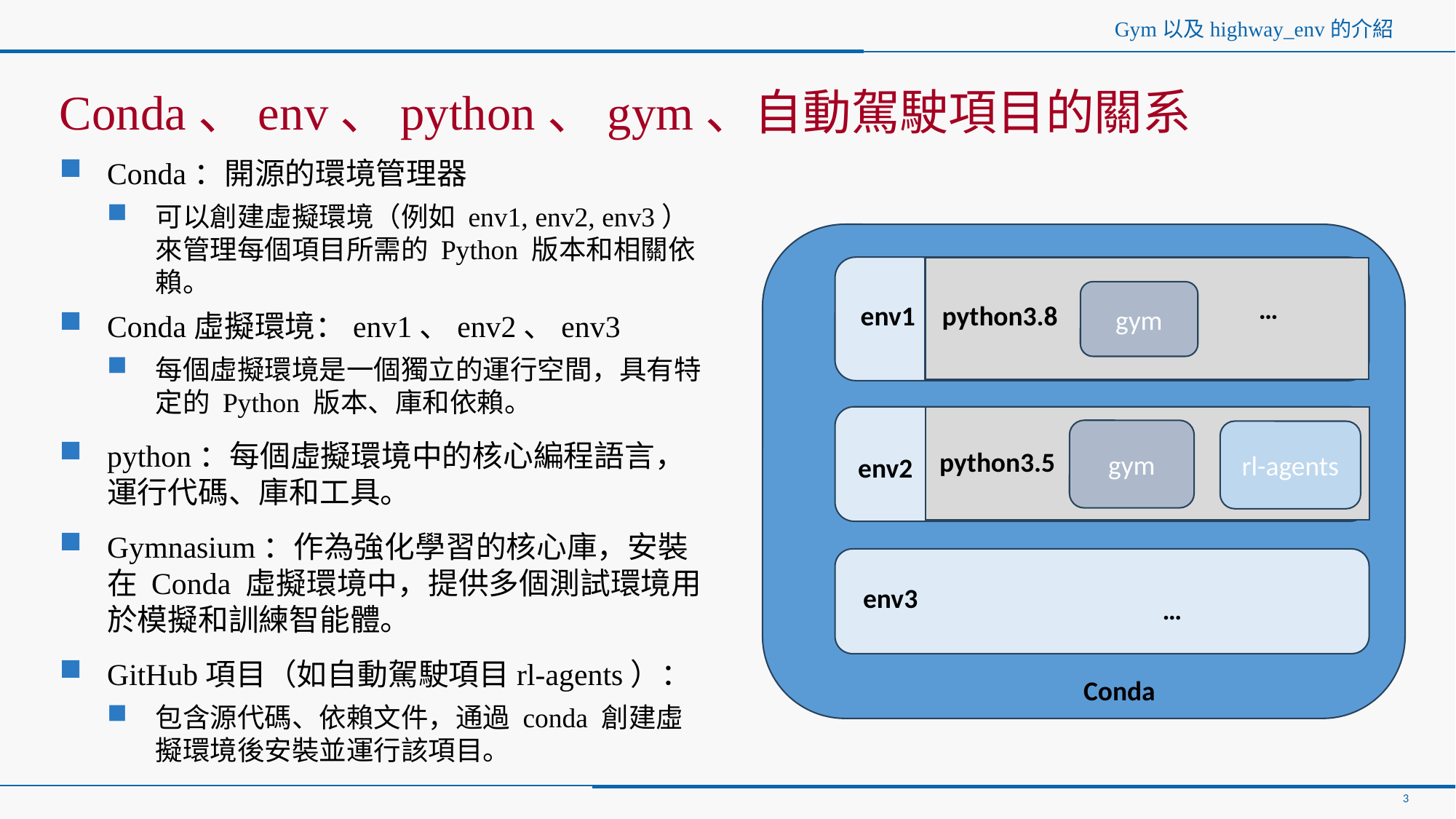

# Gym以及highway_env的介紹
Conda、env、python、gym、自動駕駛項目的關系
Conda：開源的環境管理器
可以創建虛擬環境（例如 env1, env2, env3）來管理每個項目所需的 Python 版本和相關依賴。
Conda虛擬環境：env1、env2、env3
每個虛擬環境是一個獨立的運行空間，具有特定的 Python 版本、庫和依賴。
python：每個虛擬環境中的核心編程語言，運行代碼、庫和工具。
Gymnasium：作為強化學習的核心庫，安裝在 Conda 虛擬環境中，提供多個測試環境用於模擬和訓練智能體。
GitHub項目（如自動駕駛項目rl-agents）：
包含源代碼、依賴文件，通過 conda 創建虛擬環境後安裝並運行該項目。

gym
…
env1
python3.8

gym
rl-agents
python3.5
env2

env3
…
Conda
3